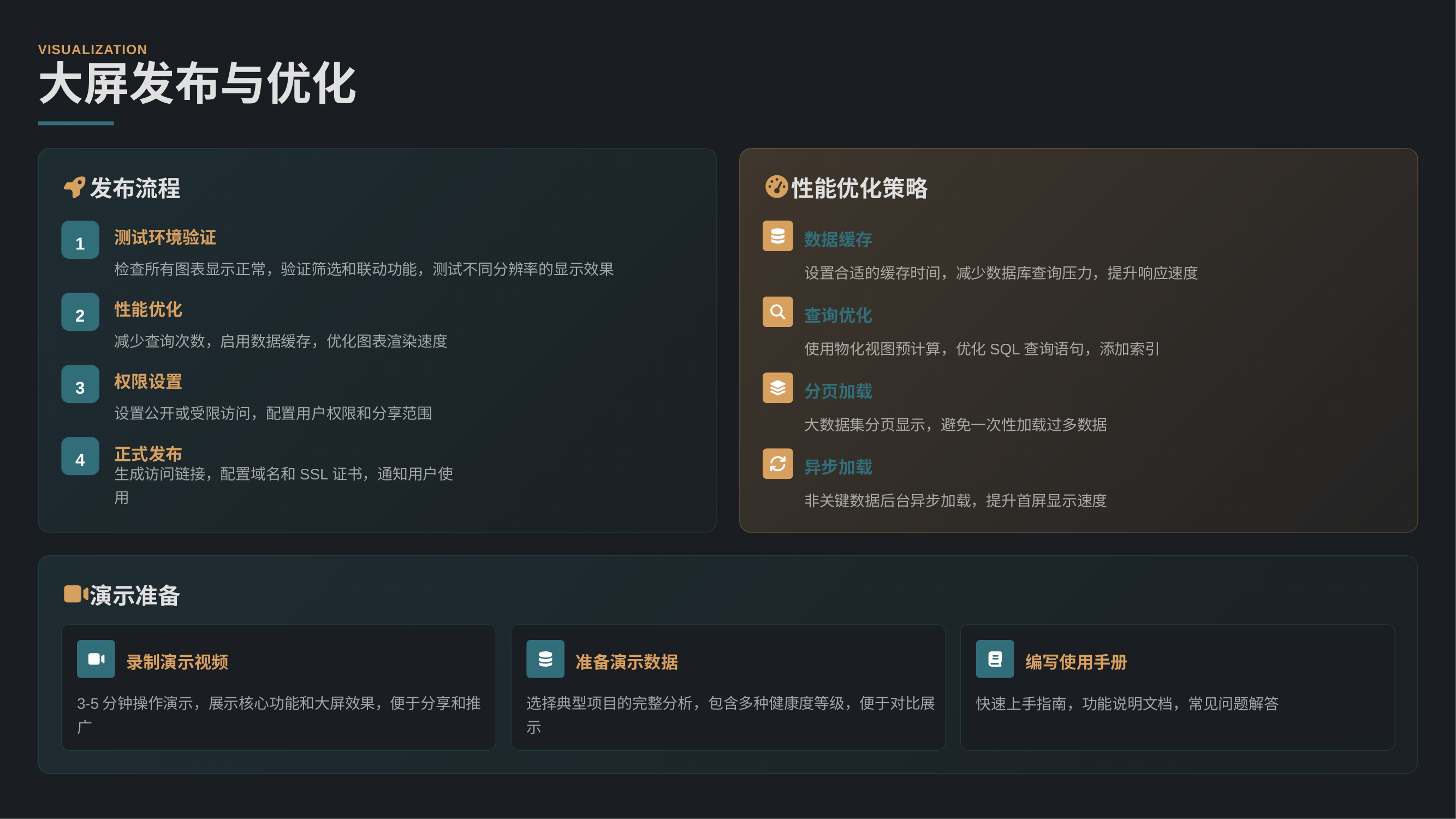

VISUALIZATION
大屏发布与优化

发布流程
性能优化策略

1

测试环境验证

数据缓存

检查所有图表显示正常，验证筛选和联动功能，测试不同分辨率的显示效果
设置合适的缓存时间，减少数据库查询压力，提升响应速度
2

性能优化

查询优化

减少查询次数，启用数据缓存，优化图表渲染速度
使用物化视图预计算，优化SQL查询语句，添加索引
3

权限设置

分页加载

设置公开或受限访问，配置用户权限和分享范围
大数据集分页显示，避免一次性加载过多数据
4

正式发布

异步加载

生成访问链接，配置域名和SSL证书，通知用户使用
非关键数据后台异步加载，提升首屏显示速度

演示准备

录制演示视频
准备演示数据
编写使用手册

3-5分钟操作演示，展示核心功能和大屏效果，便于分享和推广
选择典型项目的完整分析，包含多种健康度等级，便于对比展示
快速上手指南，功能说明文档，常见问题解答